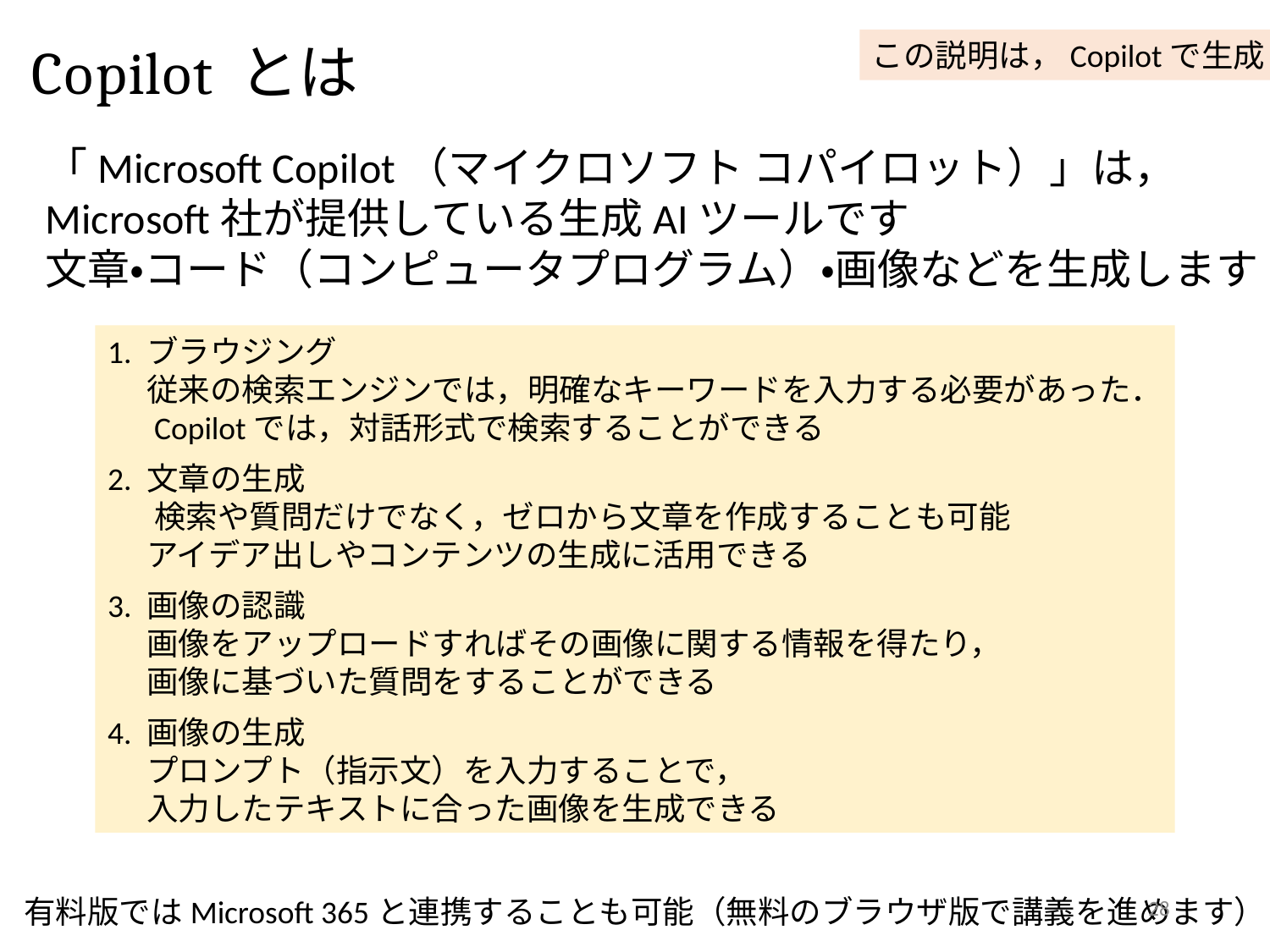

# Copilot とは
この説明は，Copilotで生成
「Microsoft Copilot（マイクロソフト コパイロット）」は，
Microsoft社が提供している生成AIツールです
文章・コード（コンピュータプログラム）・画像などを生成します
1. ブラウジング
　 従来の検索エンジンでは，明確なキーワードを入力する必要があった．
　 Copilotでは，対話形式で検索することができる

2. 文章の生成
 　検索や質問だけでなく，ゼロから文章を作成することも可能
　 アイデア出しやコンテンツの生成に活用できる

3. 画像の認識
　 画像をアップロードすればその画像に関する情報を得たり，
　 画像に基づいた質問をすることができる

4. 画像の生成
　 プロンプト（指示文）を入力することで，
　 入力したテキストに合った画像を生成できる
28
有料版ではMicrosoft 365と連携することも可能（無料のブラウザ版で講義を進めます）